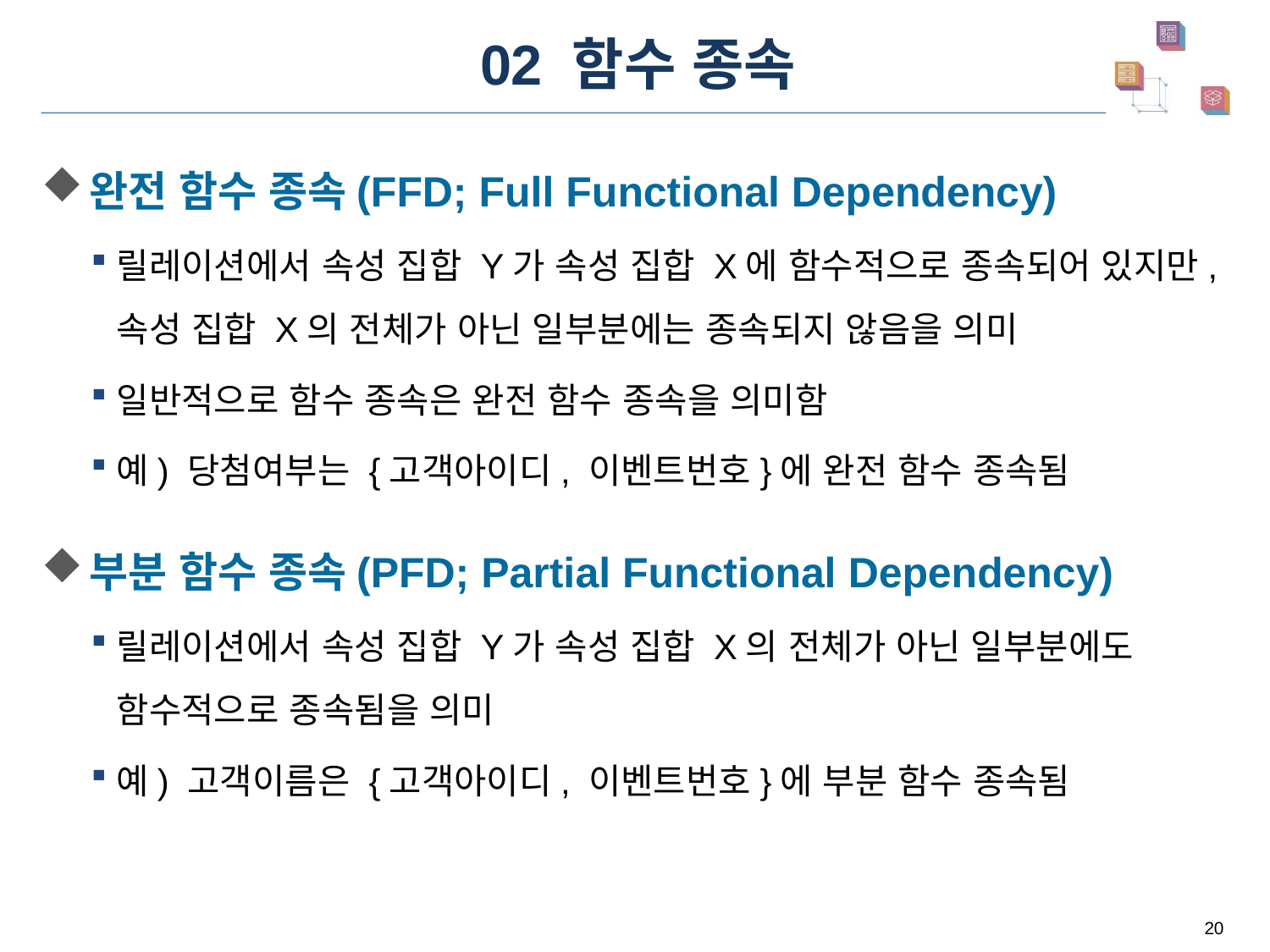

# 02 함수 종속
완전 함수 종속(FFD; Full Functional Dependency)
릴레이션에서 속성 집합 Y가 속성 집합 X에 함수적으로 종속되어 있지만, 속성 집합 X의 전체가 아닌 일부분에는 종속되지 않음을 의미
일반적으로 함수 종속은 완전 함수 종속을 의미함
예) 당첨여부는 {고객아이디, 이벤트번호}에 완전 함수 종속됨

부분 함수 종속(PFD; Partial Functional Dependency)
릴레이션에서 속성 집합 Y가 속성 집합 X의 전체가 아닌 일부분에도
함수적으로 종속됨을 의미
예) 고객이름은 {고객아이디, 이벤트번호}에 부분 함수 종속됨